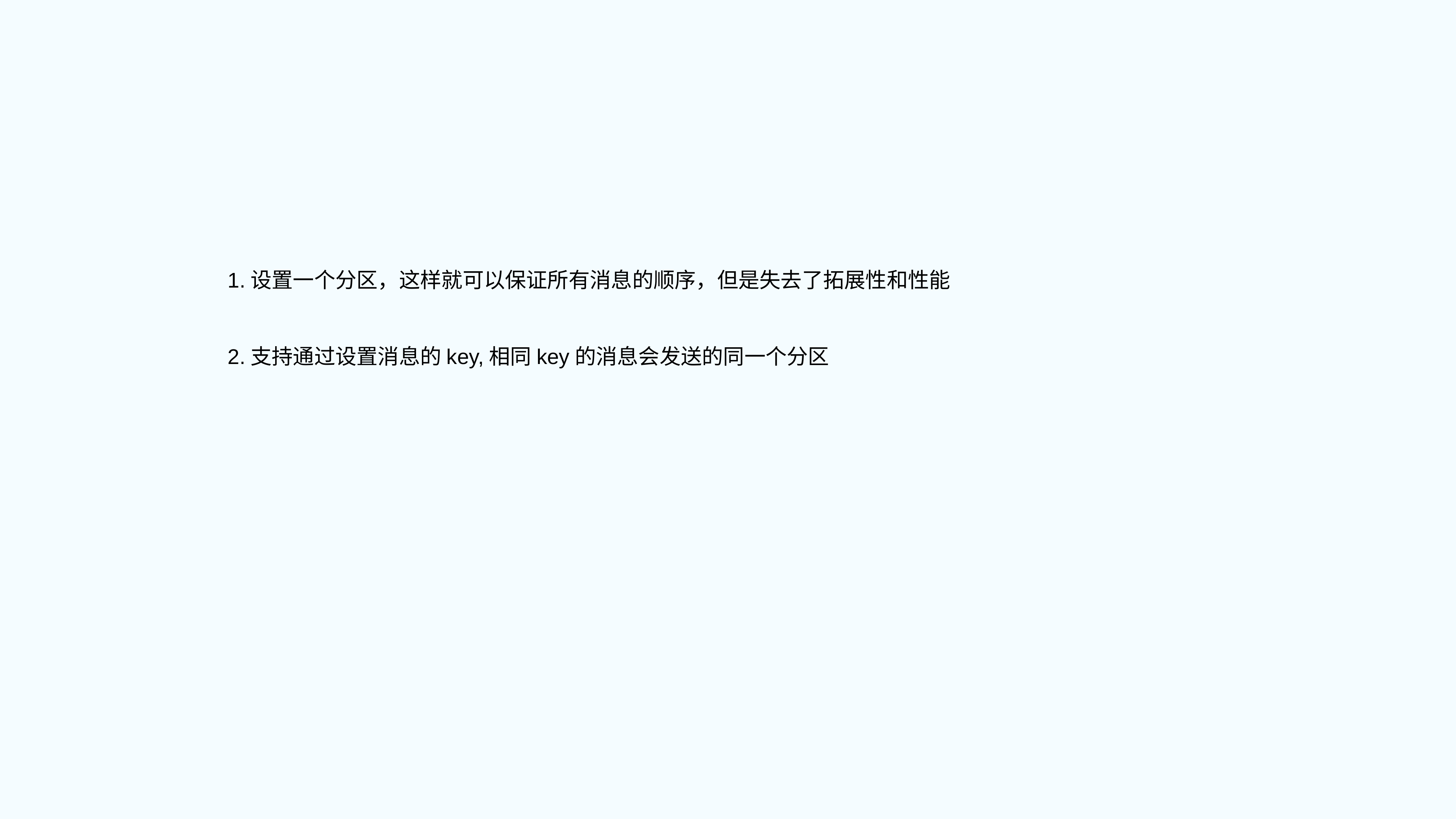

1.设置一个分区，这样就可以保证所有消息的顺序，但是失去了拓展性和性能

2.支持通过设置消息的key,相同key的消息会发送的同一个分区